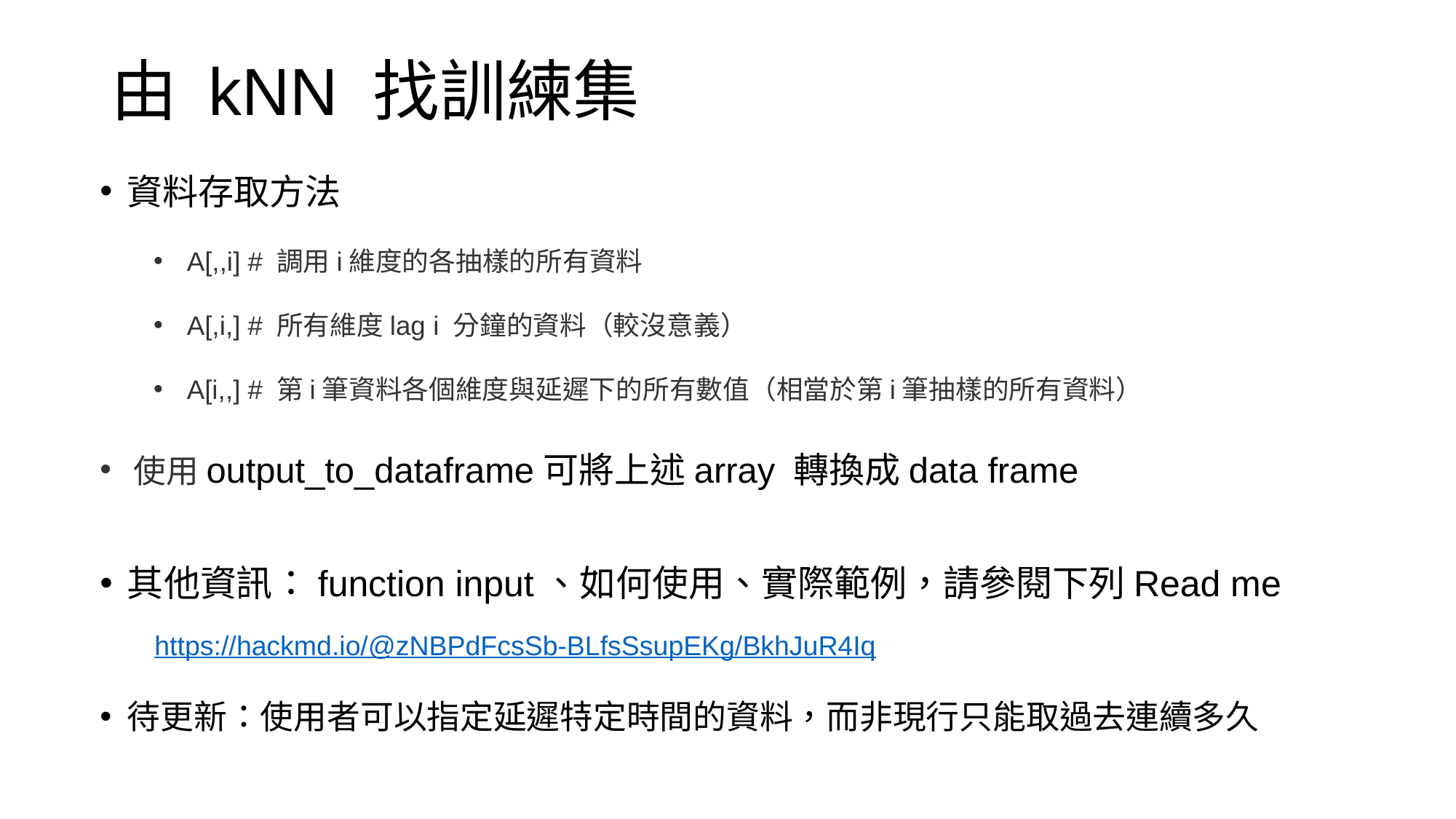

# 由 kNN 找訓練集
資料存取方法
A[,,i] # 調用i維度的各抽樣的所有資料
A[,i,] # 所有維度lag i 分鐘的資料（較沒意義）
A[i,,] # 第i筆資料各個維度與延遲下的所有數值（相當於第i筆抽樣的所有資料）
使用output_to_dataframe可將上述array 轉換成data frame
其他資訊：function input、如何使用、實際範例，請參閱下列Read me
https://hackmd.io/@zNBPdFcsSb-BLfsSsupEKg/BkhJuR4Iq
待更新：使用者可以指定延遲特定時間的資料，而非現行只能取過去連續多久